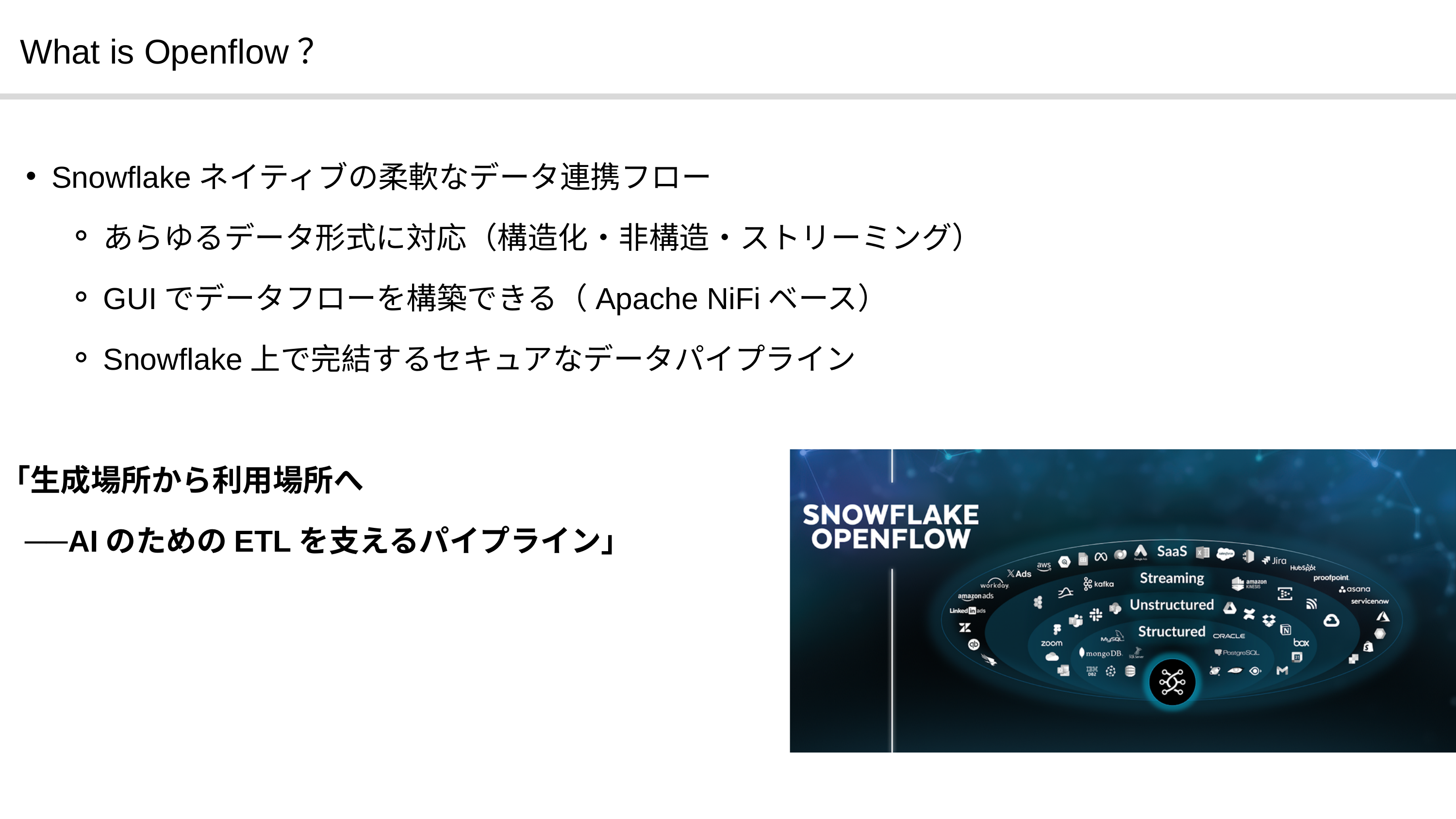

What is Openflow？

Snowflakeネイティブの柔軟なデータ連携フロー
あらゆるデータ形式に対応（構造化・非構造・ストリーミング）
GUIでデータフローを構築できる（Apache NiFiベース）
Snowflake上で完結するセキュアなデータパイプライン

「生成場所から利用場所へ
   ──AIのためのETLを支えるパイプライン」